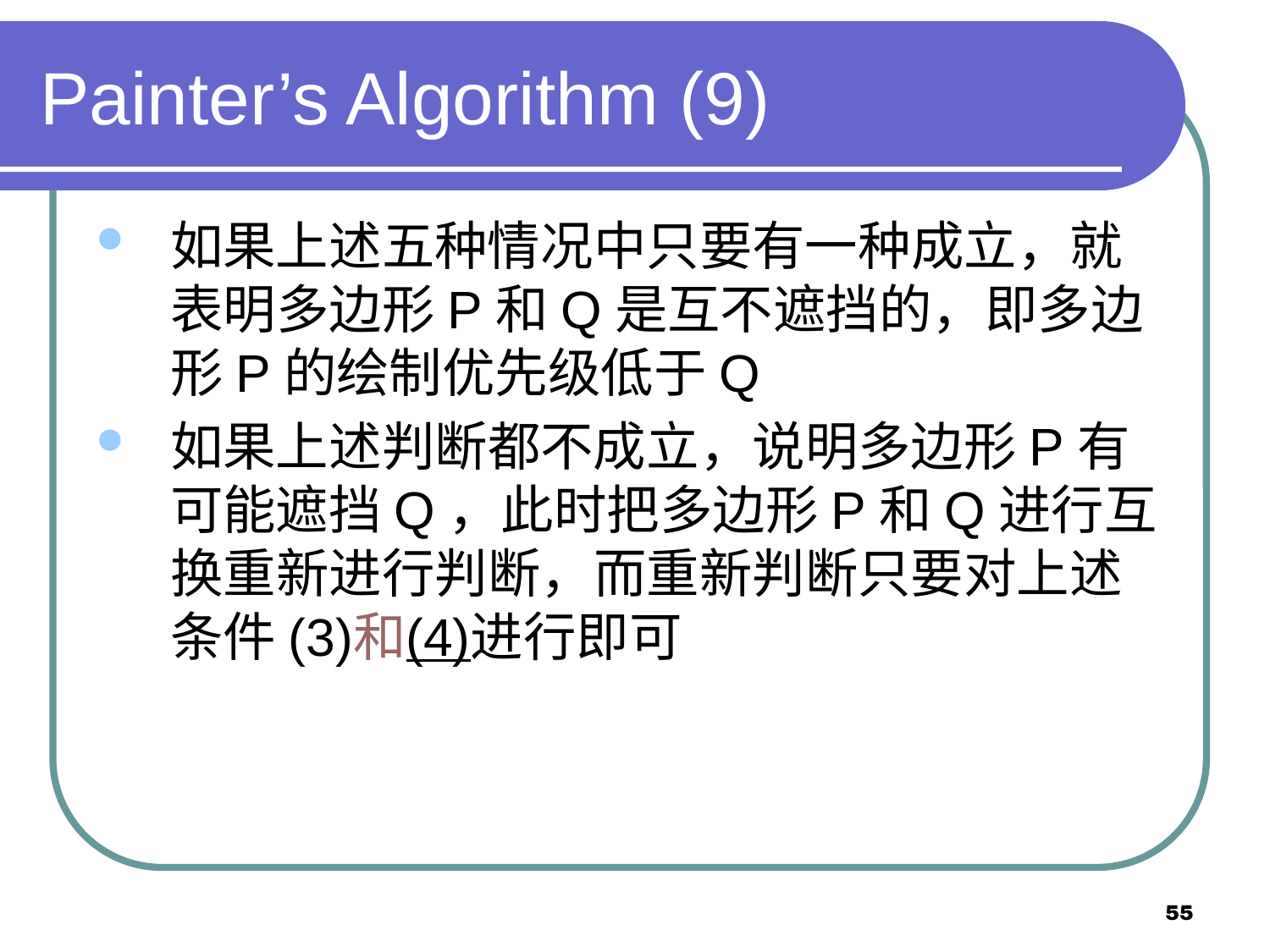

# Painter’s Algorithm (9)
如果上述五种情况中只要有一种成立，就表明多边形P和Q是互不遮挡的，即多边形P的绘制优先级低于Q
如果上述判断都不成立，说明多边形P有可能遮挡Q，此时把多边形P和Q进行互换重新进行判断，而重新判断只要对上述条件(3)和(4)进行即可

55